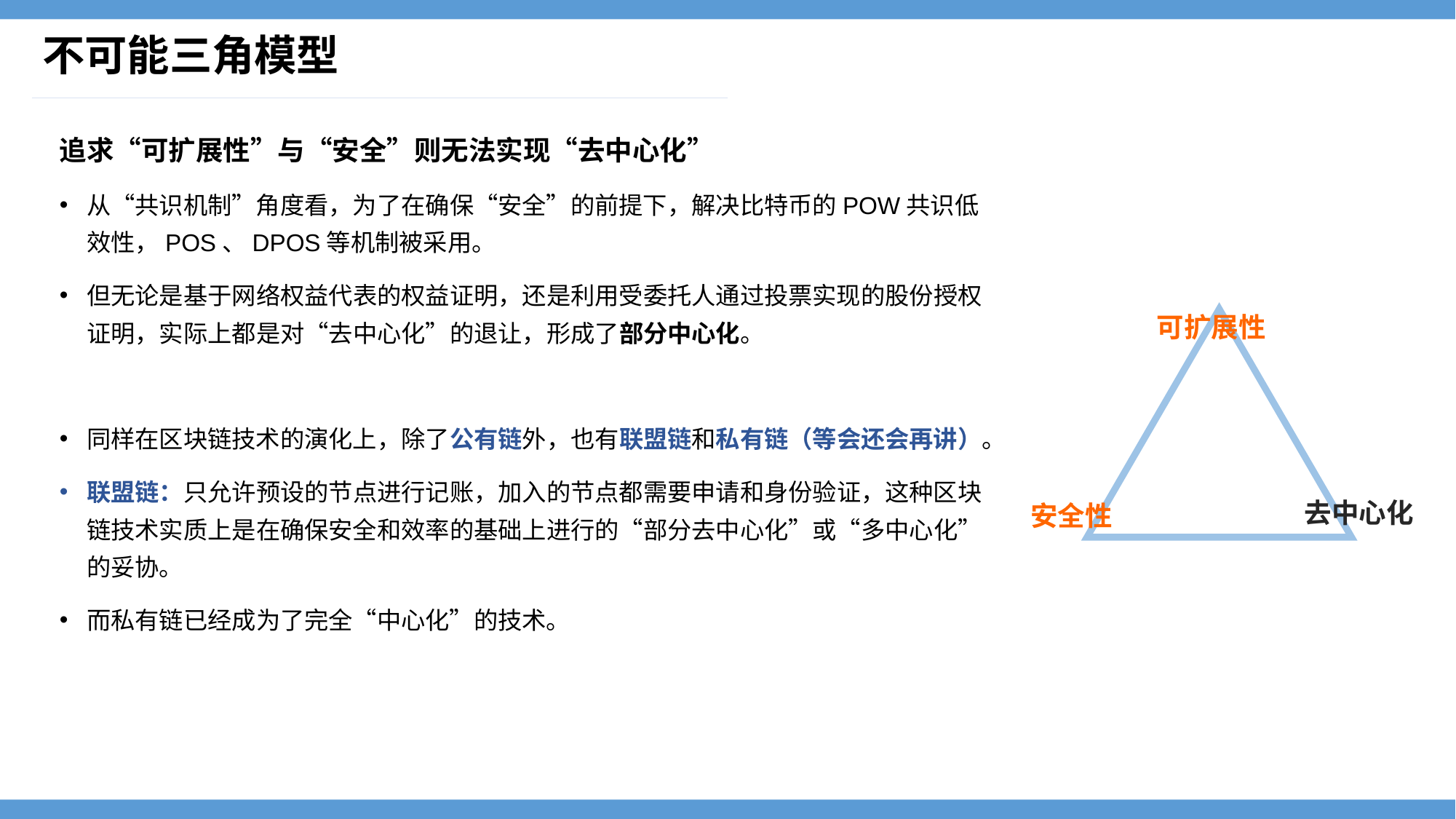

# 不可能三角模型
追求“可扩展性”与“安全”则无法实现“去中心化”
从“共识机制”角度看，为了在确保“安全”的前提下，解决比特币的POW共识低效性，POS、DPOS等机制被采用。
但无论是基于网络权益代表的权益证明，还是利用受委托人通过投票实现的股份授权证明，实际上都是对“去中心化”的退让，形成了部分中心化。

同样在区块链技术的演化上，除了公有链外，也有联盟链和私有链（等会还会再讲）。
联盟链：只允许预设的节点进行记账，加入的节点都需要申请和身份验证，这种区块链技术实质上是在确保安全和效率的基础上进行的“部分去中心化”或“多中心化”的妥协。
而私有链已经成为了完全“中心化”的技术。

可扩展性

去中心化
安全性